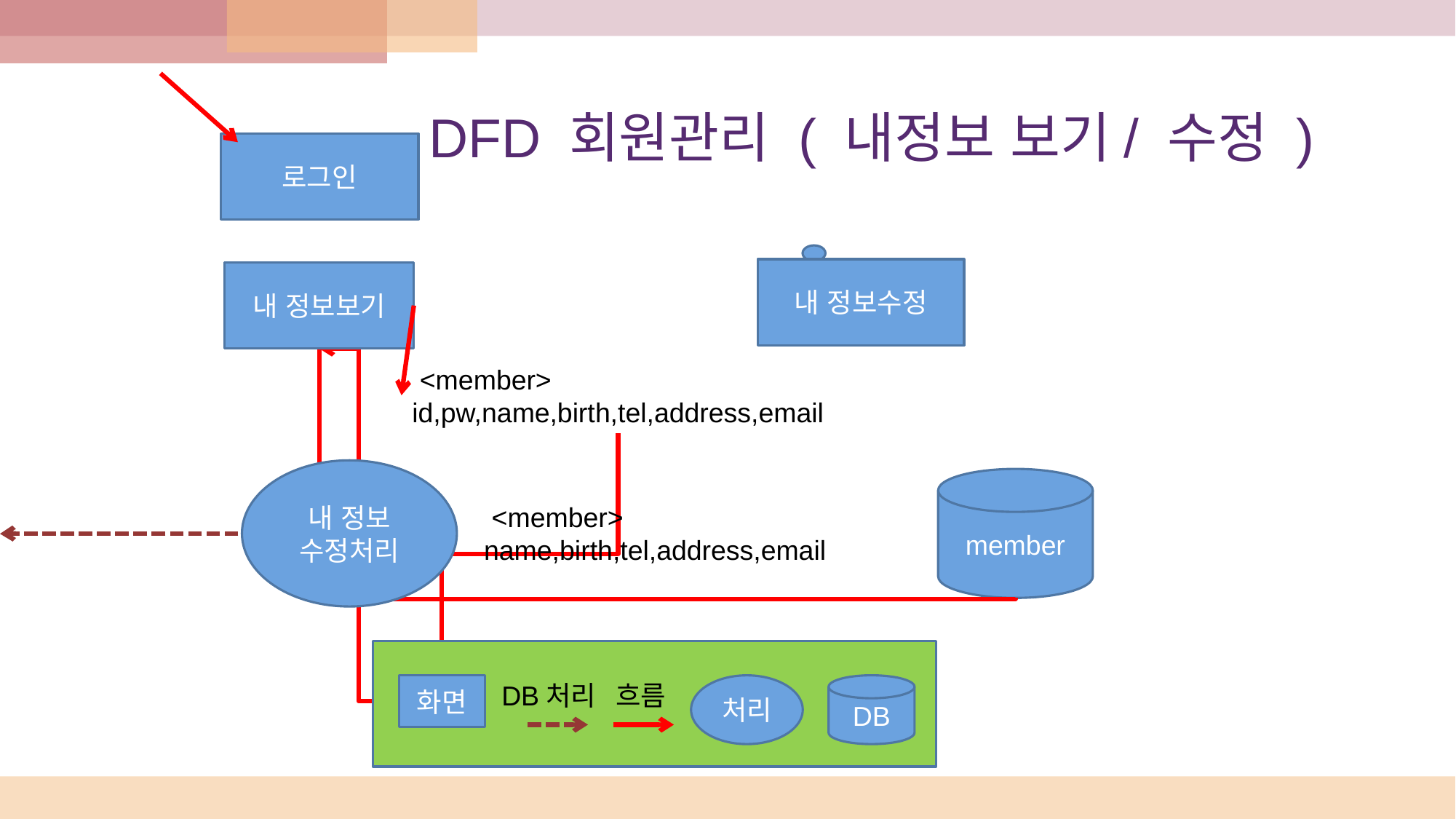

로그인

내 정보수정
내 정보보기
 <member>
id,pw,name,birth,tel,address,email
내 정보
수정처리
member
 <member>
name,birth,tel,address,email

DB처리
흐름
화면
처리
DB
# DFD 회원관리 ( 내정보 보기/ 수정 )